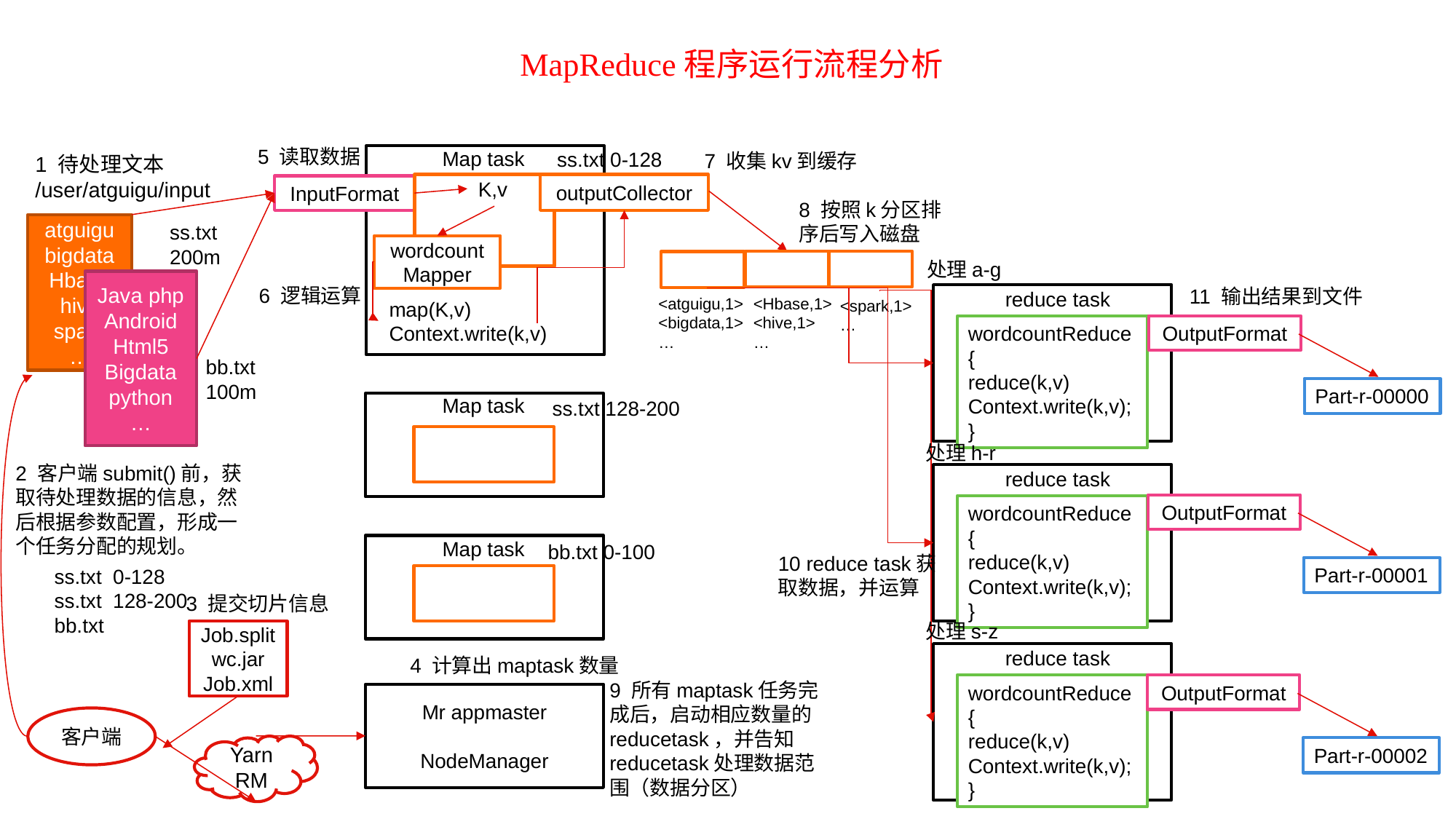

MapReduce程序运行流程分析
5 读取数据
Map task
ss.txt 0-128
7 收集kv到缓存
1 待处理文本
/user/atguigu/input

K,v

outputCollector
InputFormat
8 按照k分区排序后写入磁盘
ss.txt 200m
atguigu bigdata Hbase
hive
spark
…
wordcountMapper

处理a-g

Java php
Android
Html5
Bigdata
python
…
6 逻辑运算
11 输出结果到文件
reduce task

<atguigu,1>
<bigdata,1>
…
<Hbase,1>
<hive,1>
…
<spark,1>
…
map(K,v)
Context.write(k,v)
wordcountReduce{
reduce(k,v)
Context.write(k,v);
}
OutputFormat
bb.txt
100m
Part-r-00000
Map task
ss.txt 128-200

处理h-r
2 客户端submit()前，获取待处理数据的信息，然后根据参数配置，形成一个任务分配的规划。
reduce task

OutputFormat
wordcountReduce{
reduce(k,v)
Context.write(k,v);
}
Map task
bb.txt 0-100

10 reduce task获取数据，并运算
Part-r-00001
ss.txt  0-128
ss.txt  128-200
bb.txt

3 提交切片信息
处理s-z
Job.split
wc.jar
Job.xml
reduce task

4 计算出maptask数量
9 所有maptask任务完成后，启动相应数量的reducetask，并告知reducetask处理数据范围（数据分区）
wordcountReduce{
reduce(k,v)
Context.write(k,v);
}
OutputFormat
Mr appmaster

NodeManager
客户端
Yarn
RM
Part-r-00002